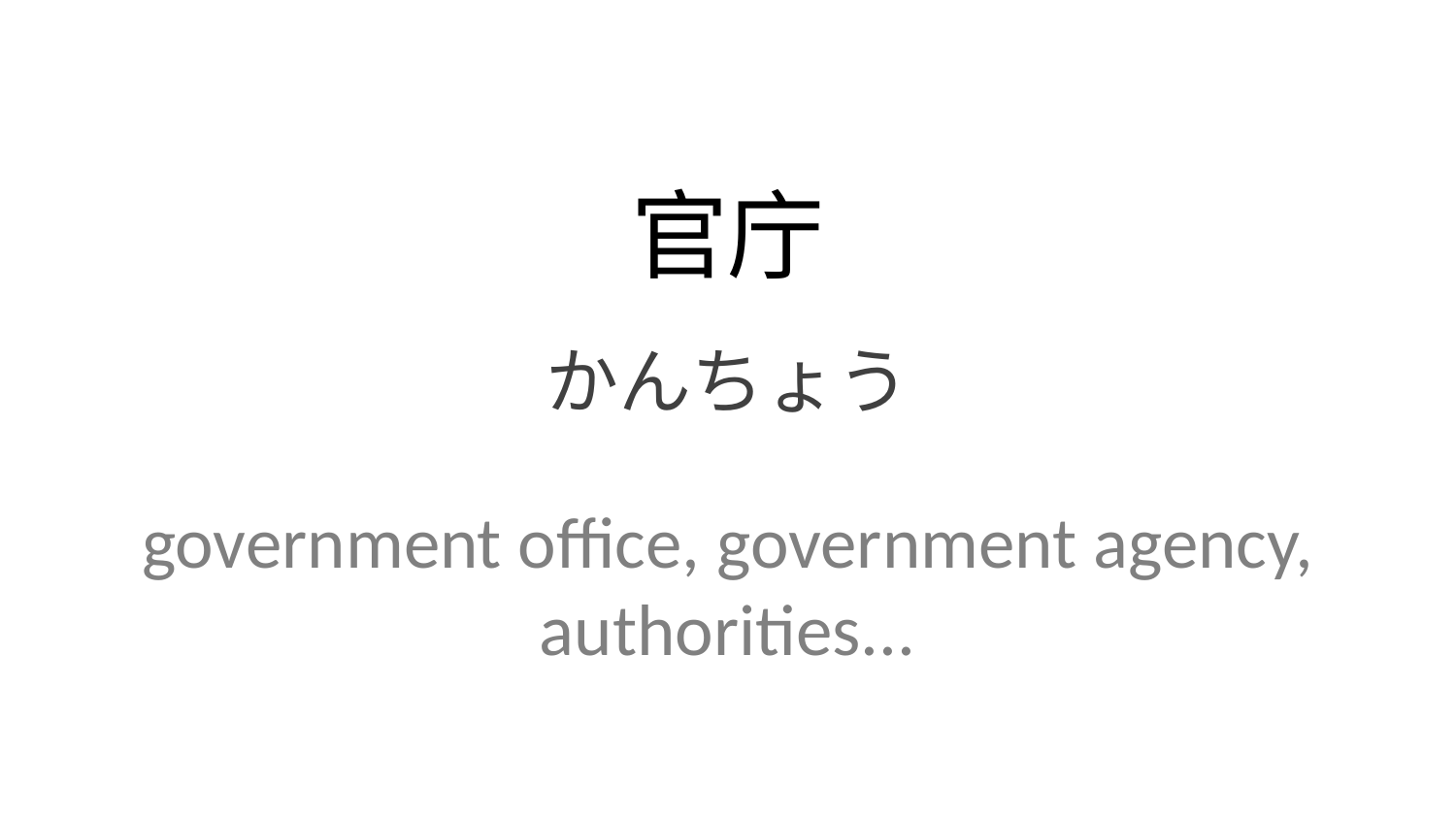

官庁

かんちょう
government office, government agency, authorities...